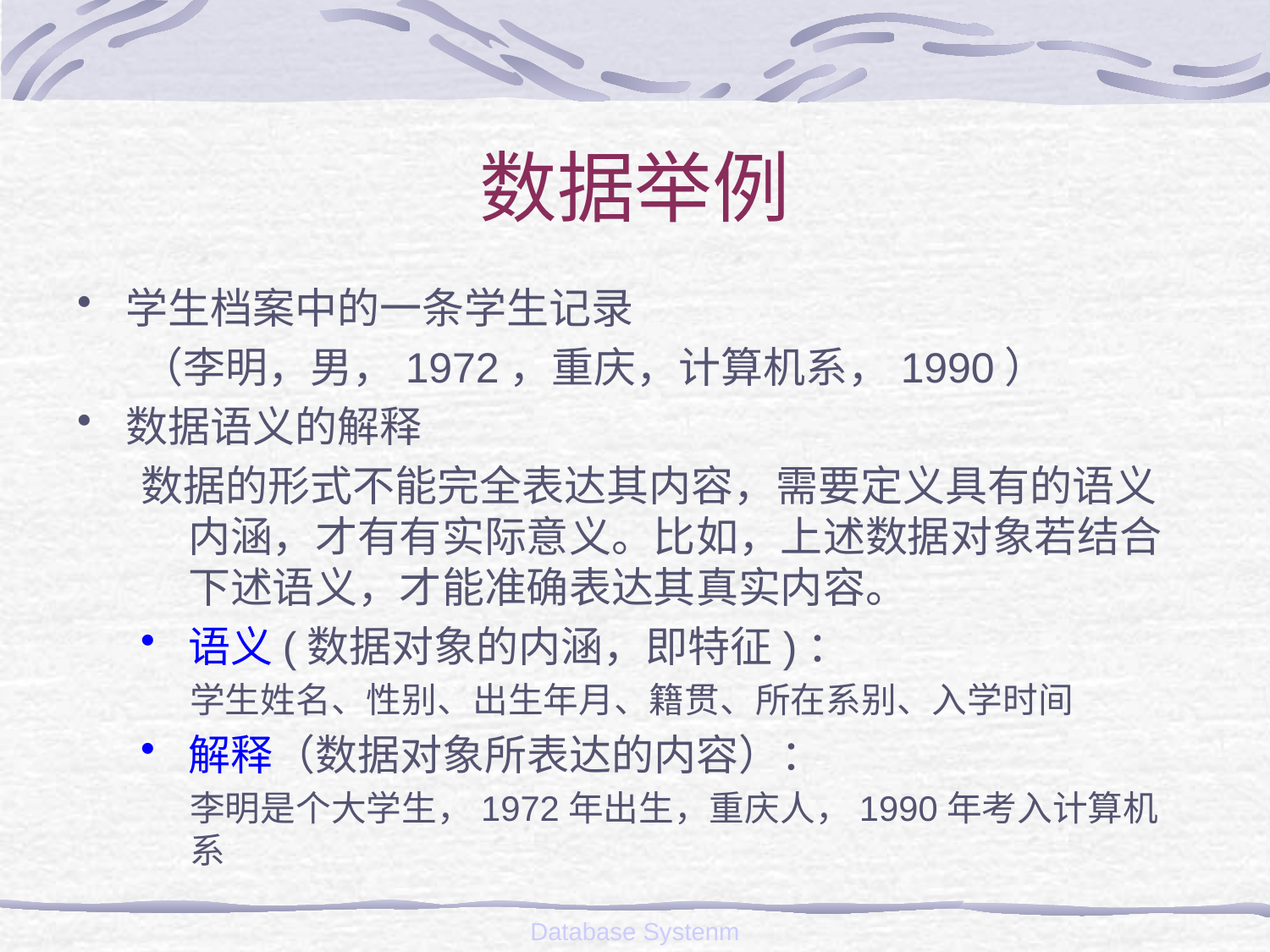

# 数据举例
学生档案中的一条学生记录
（李明，男，1972，重庆，计算机系，1990）
数据语义的解释
数据的形式不能完全表达其内容，需要定义具有的语义内涵，才有有实际意义。比如，上述数据对象若结合下述语义，才能准确表达其真实内容。
语义(数据对象的内涵，即特征)：
学生姓名、性别、出生年月、籍贯、所在系别、入学时间
解释（数据对象所表达的内容）：
李明是个大学生，1972年出生，重庆人，1990年考入计算机系
Database Systenm